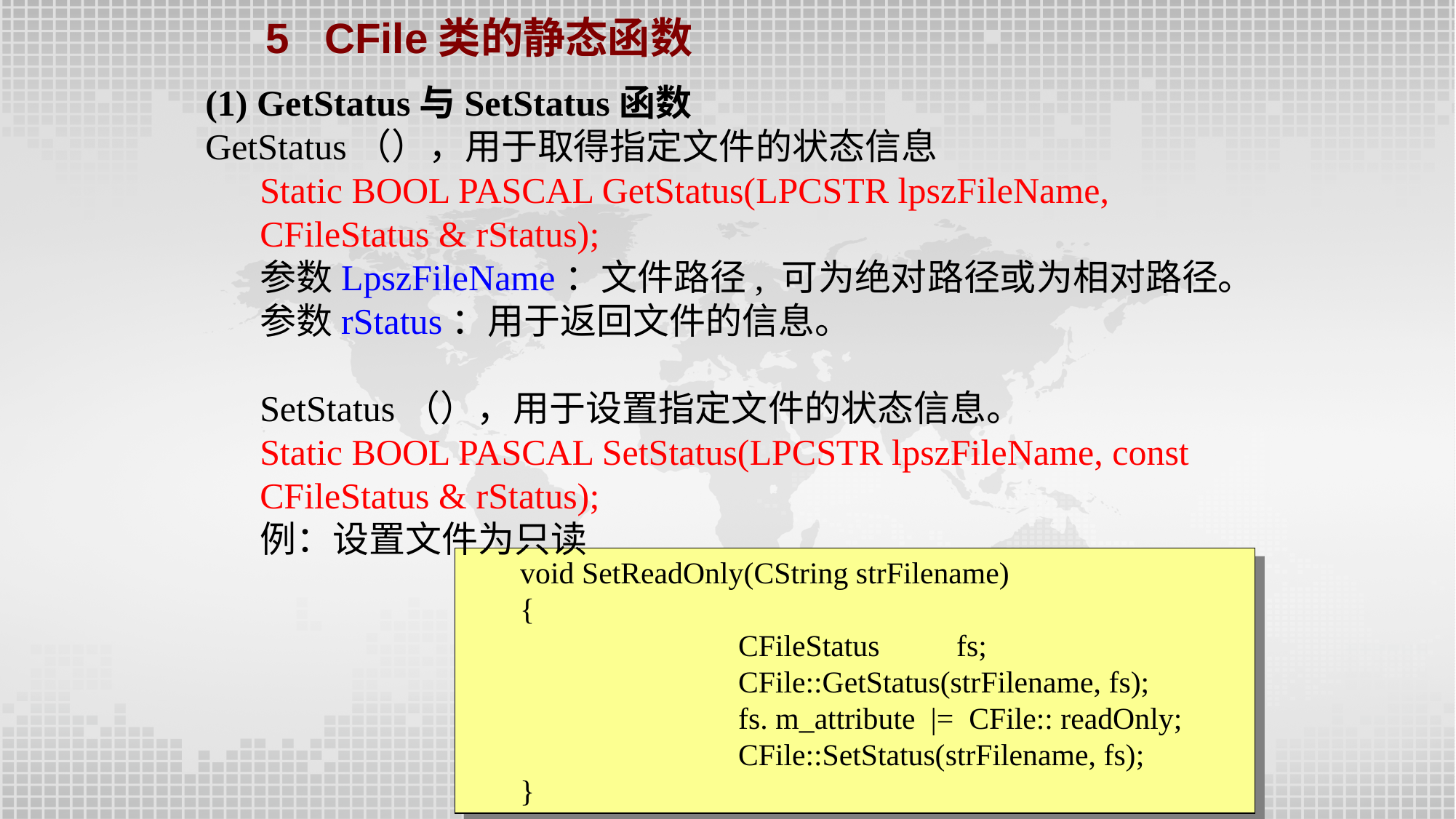

5   CFile类的静态函数
(1) GetStatus与SetStatus函数
GetStatus（），用于取得指定文件的状态信息
Static BOOL PASCAL GetStatus(LPCSTR lpszFileName, CFileStatus & rStatus);
参数LpszFileName：文件路径, 可为绝对路径或为相对路径。
参数rStatus：用于返回文件的信息。

SetStatus（），用于设置指定文件的状态信息。
Static BOOL PASCAL SetStatus(LPCSTR lpszFileName, const CFileStatus & rStatus);
例：设置文件为只读
void SetReadOnly(CString strFilename)
{
		CFileStatus	fs;
		CFile::GetStatus(strFilename, fs);
		fs. m_attribute  |=  CFile:: readOnly;
		CFile::SetStatus(strFilename, fs);
}